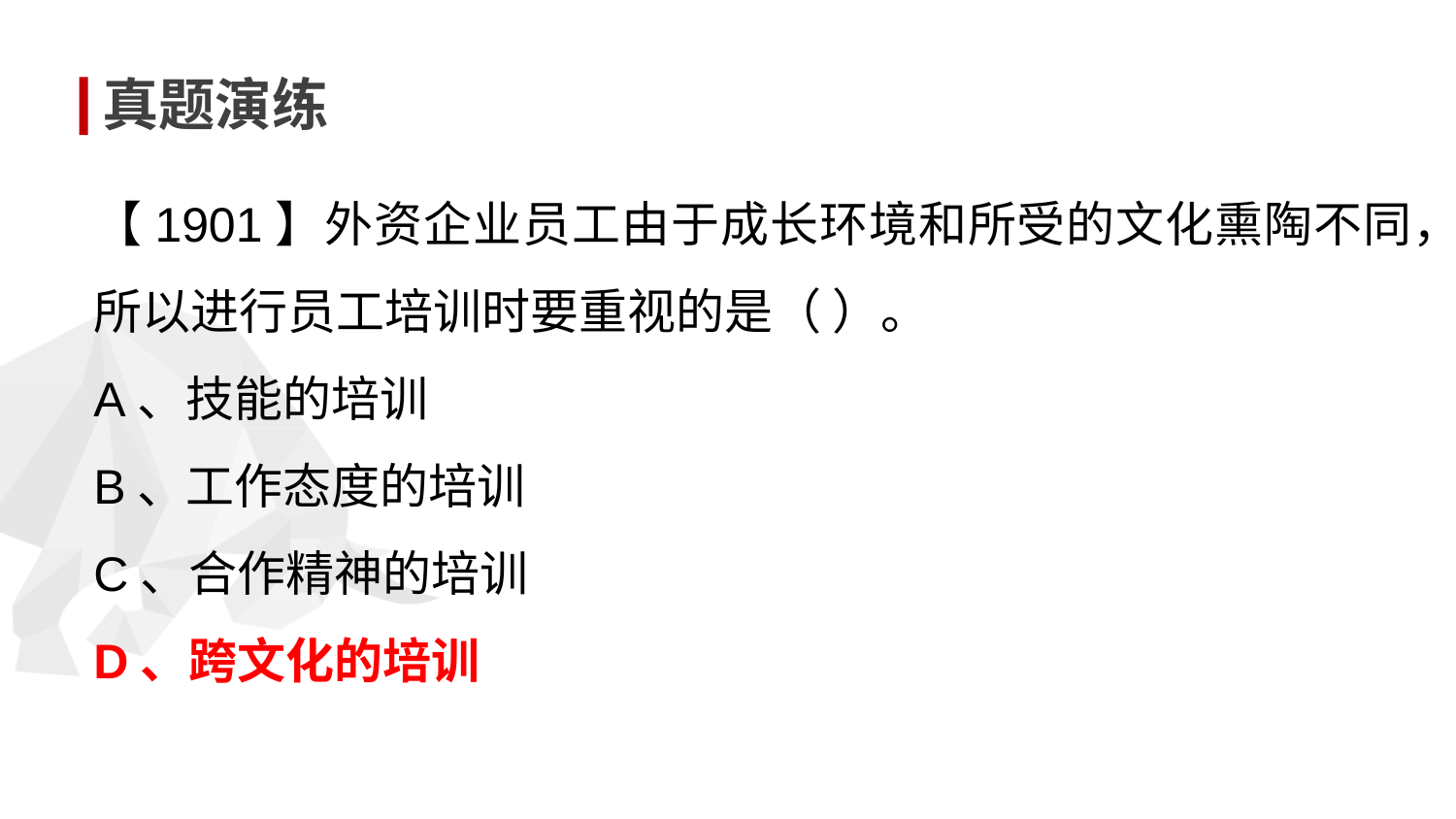

真题演练
【1901】外资企业员工由于成长环境和所受的文化熏陶不同，所以进行员工培训时要重视的是（ ）。
A、技能的培训
B、工作态度的培训
C、合作精神的培训
D、跨文化的培训